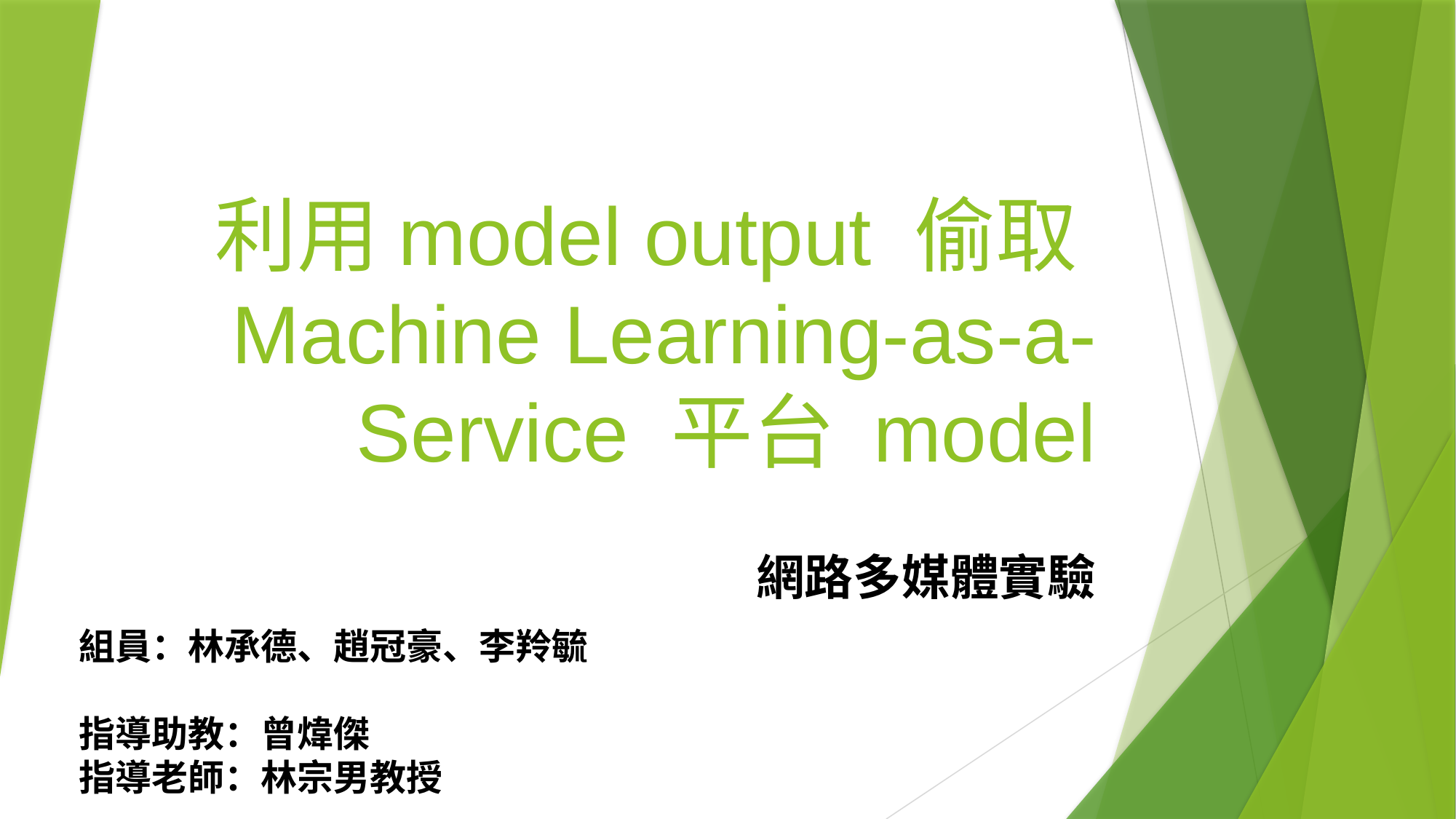

# 利用model output 偷取 Machine Learning-as-a-Service 平台 model
網路多媒體實驗
組員：林承德、趙冠豪、李羚毓

指導助教：曾煒傑
指導老師：林宗男教授